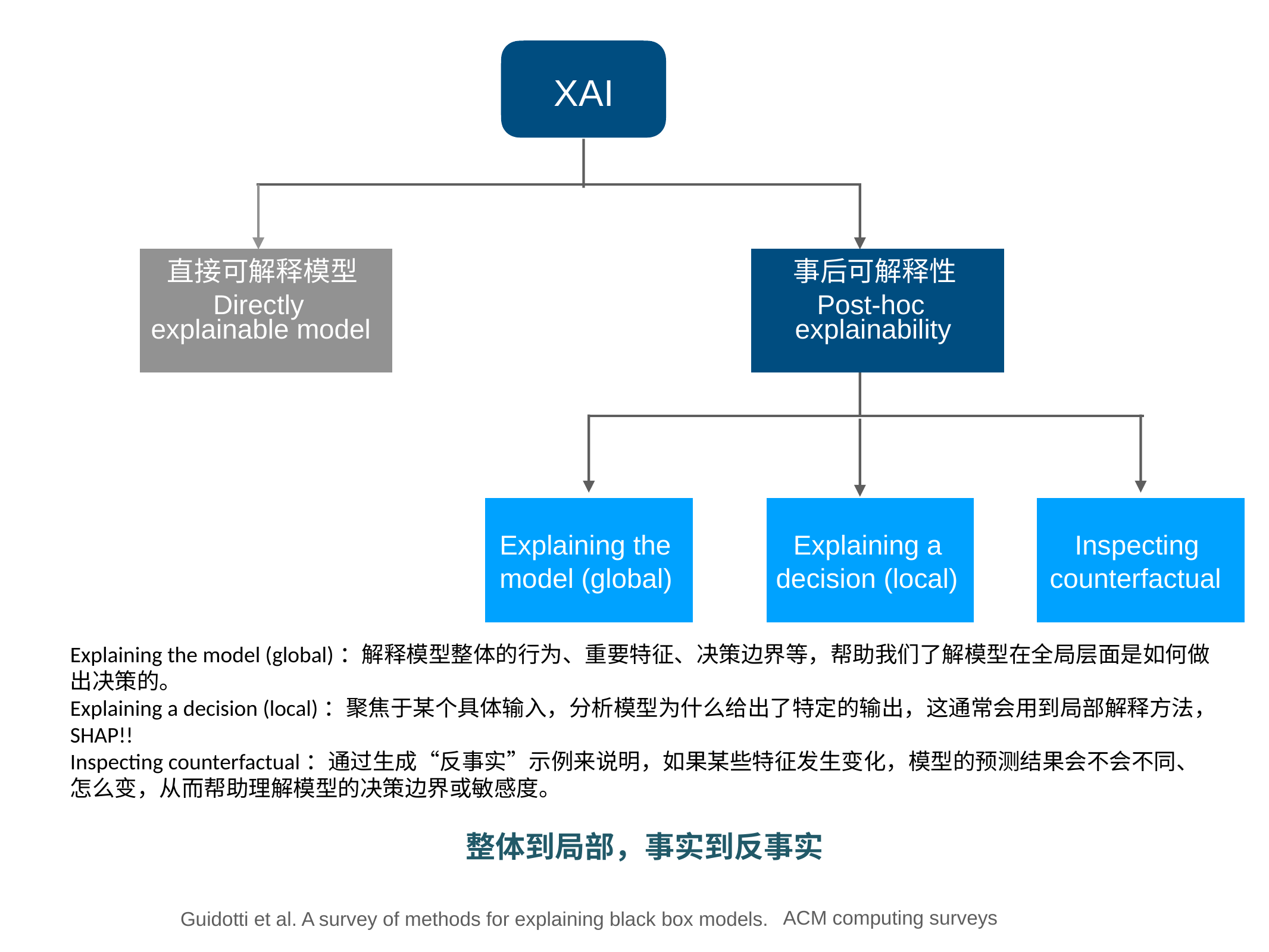

XAI
直接可解释模型
Directly
事后可解释性
Post-hoc

explainable model
explainability
Explaining the model (global)
Explaining a
Inspecting
decision (local)
counterfactual
Explaining the model (global)：解释模型整体的行为、重要特征、决策边界等，帮助我们了解模型在全局层面是如何做出决策的。
Explaining a decision (local)：聚焦于某个具体输入，分析模型为什么给出了特定的输出，这通常会用到局部解释方法，SHAP!!
Inspecting counterfactual：通过生成“反事实”示例来说明，如果某些特征发生变化，模型的预测结果会不会不同、怎么变，从而帮助理解模型的决策边界或敏感度。

整体到局部，事实到反事实
ACM computing surveys
Guidotti et al. A survey of methods for explaining black box models.